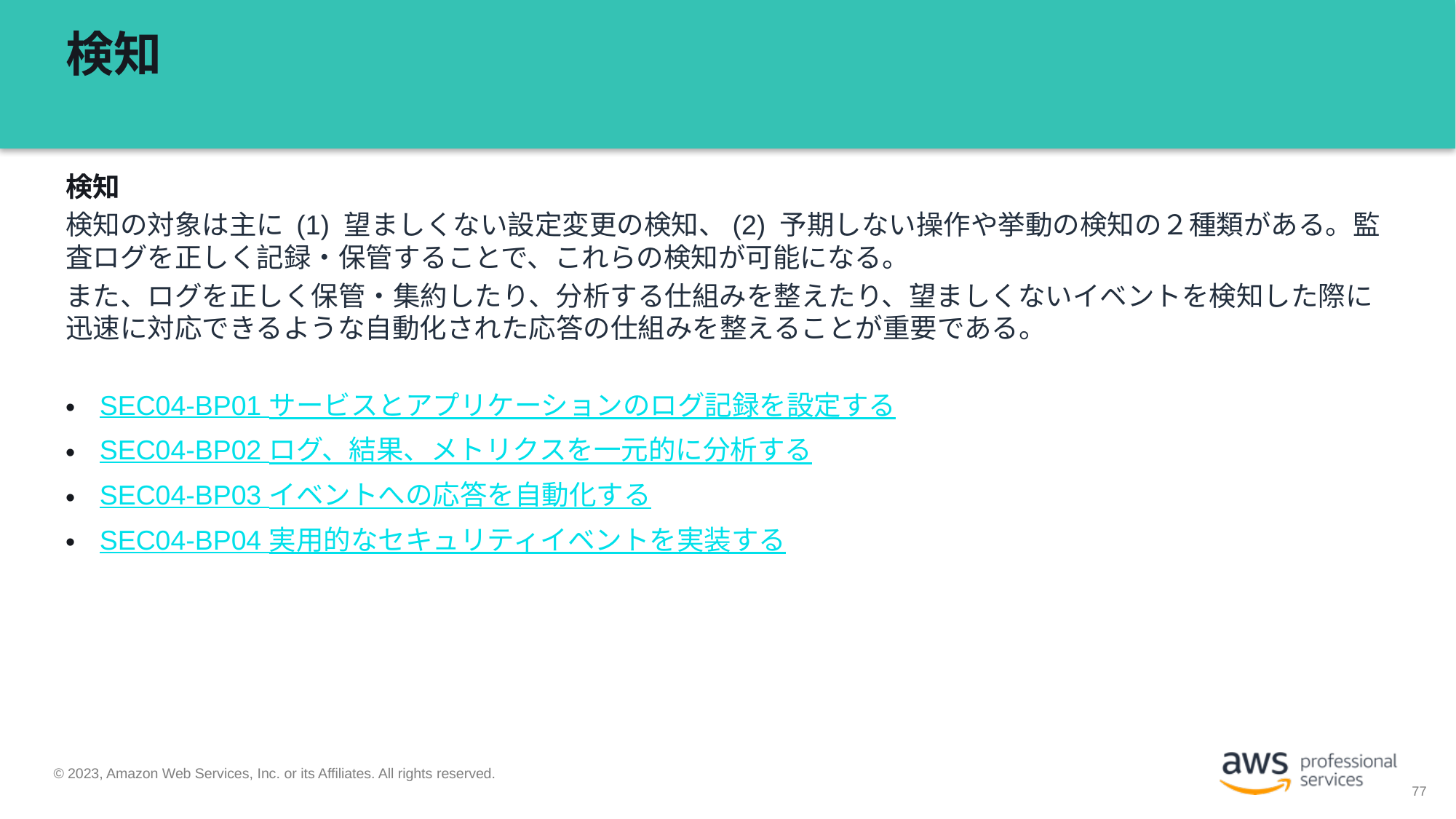

# 検知
検知
検知の対象は主に (1) 望ましくない設定変更の検知、(2) 予期しない操作や挙動の検知の２種類がある。監査ログを正しく記録・保管することで、これらの検知が可能になる。
また、ログを正しく保管・集約したり、分析する仕組みを整えたり、望ましくないイベントを検知した際に迅速に対応できるような自動化された応答の仕組みを整えることが重要である。

SEC04-BP01 サービスとアプリケーションのログ記録を設定する
SEC04-BP02 ログ、結果、メトリクスを一元的に分析する
SEC04-BP03 イベントへの応答を自動化する
SEC04-BP04 実用的なセキュリティイベントを実装する